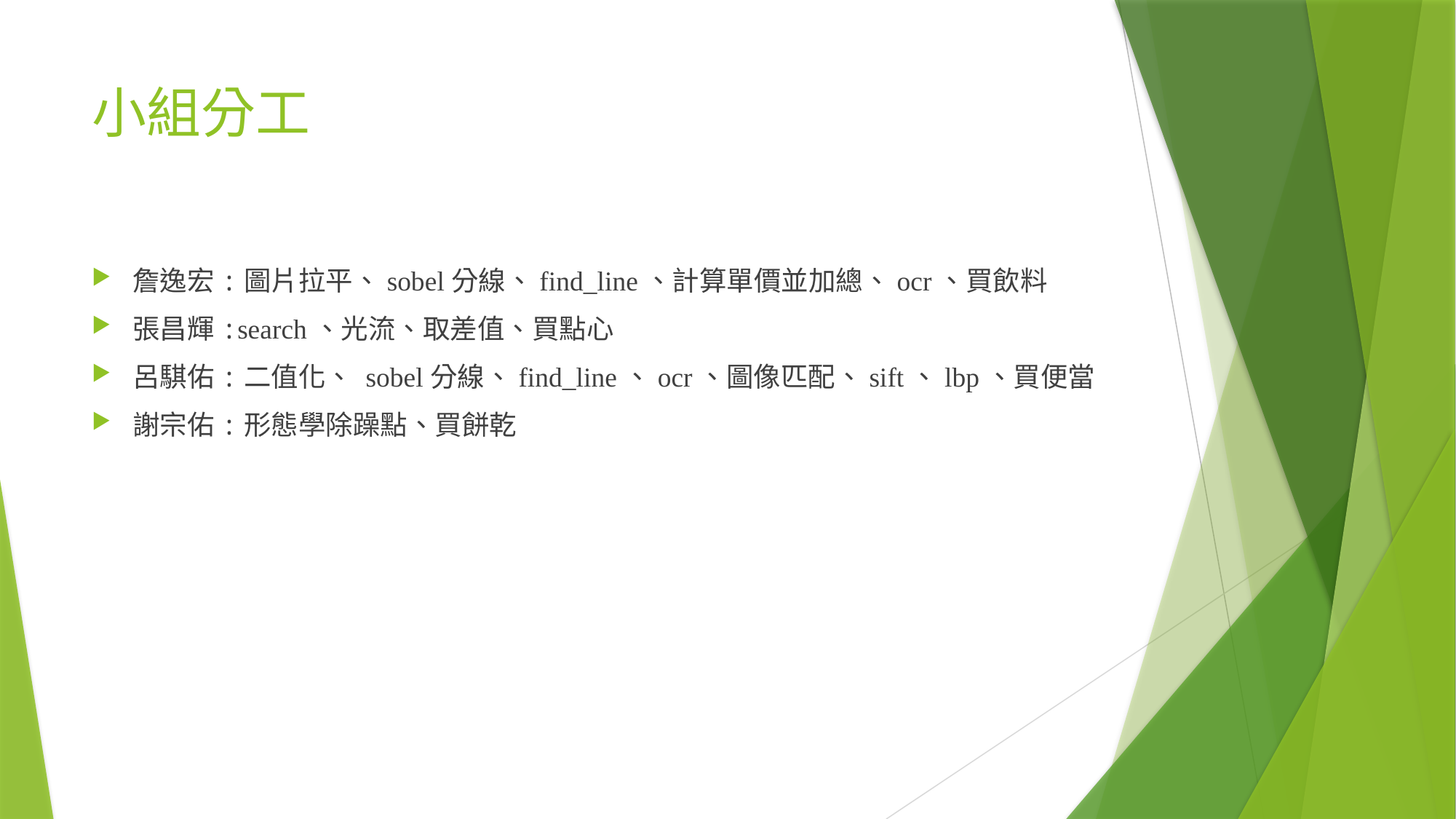

# 小組分工
詹逸宏:圖片拉平、sobel分線、find_line、計算單價並加總、ocr、買飲料
張昌輝:search、光流、取差值、買點心
呂騏佑:二值化、 sobel分線、find_line、ocr、圖像匹配、sift、lbp、買便當
謝宗佑:形態學除躁點、買餅乾